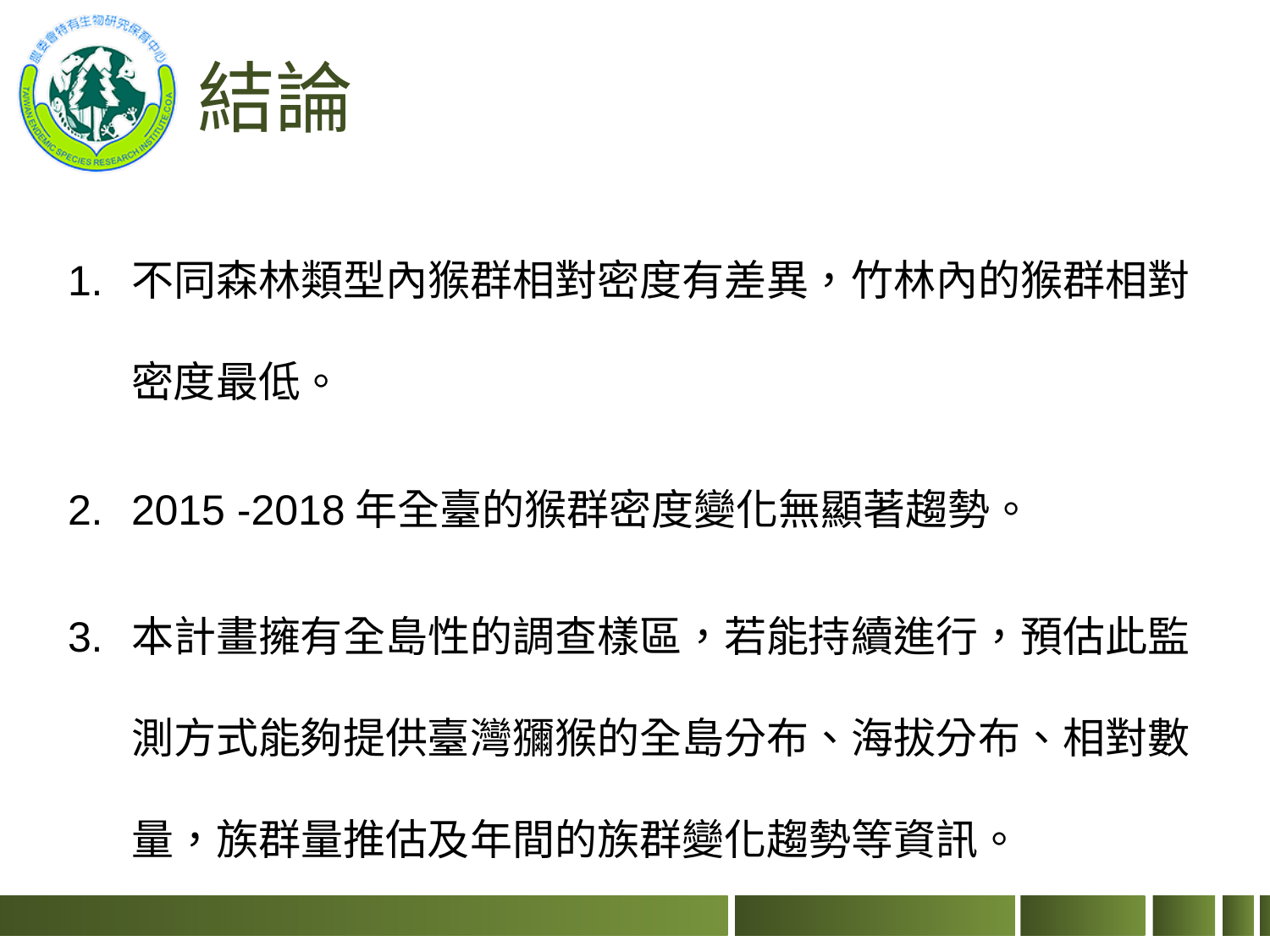

# 結論
不同森林類型內猴群相對密度有差異，竹林內的猴群相對密度最低。
2015 -2018年全臺的猴群密度變化無顯著趨勢。
本計畫擁有全島性的調查樣區，若能持續進行，預估此監測方式能夠提供臺灣獼猴的全島分布、海拔分布、相對數量，族群量推估及年間的族群變化趨勢等資訊。